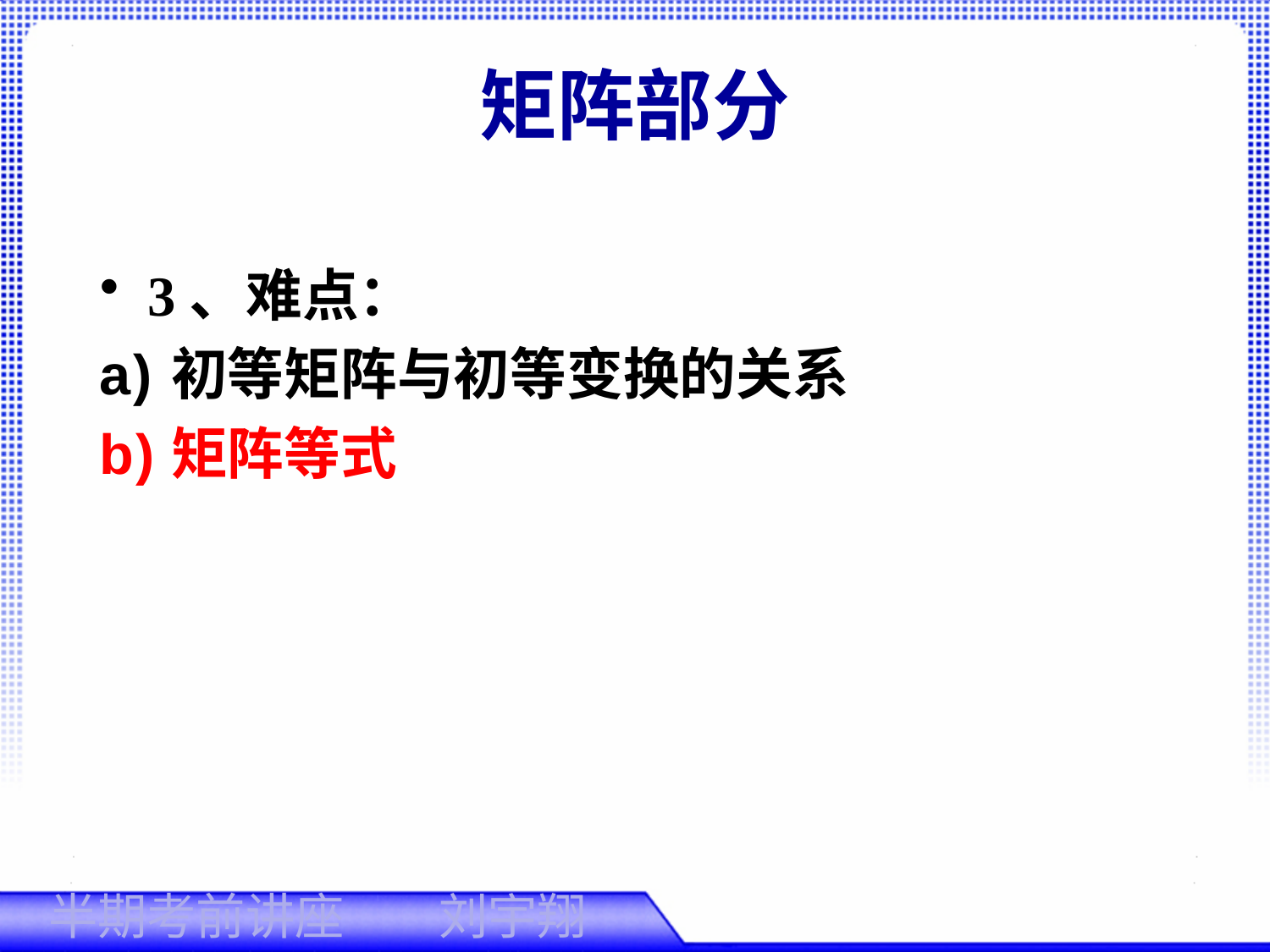

# 矩阵部分
3、难点：
初等矩阵与初等变换的关系
矩阵等式
刘宇翔
半期考前讲座